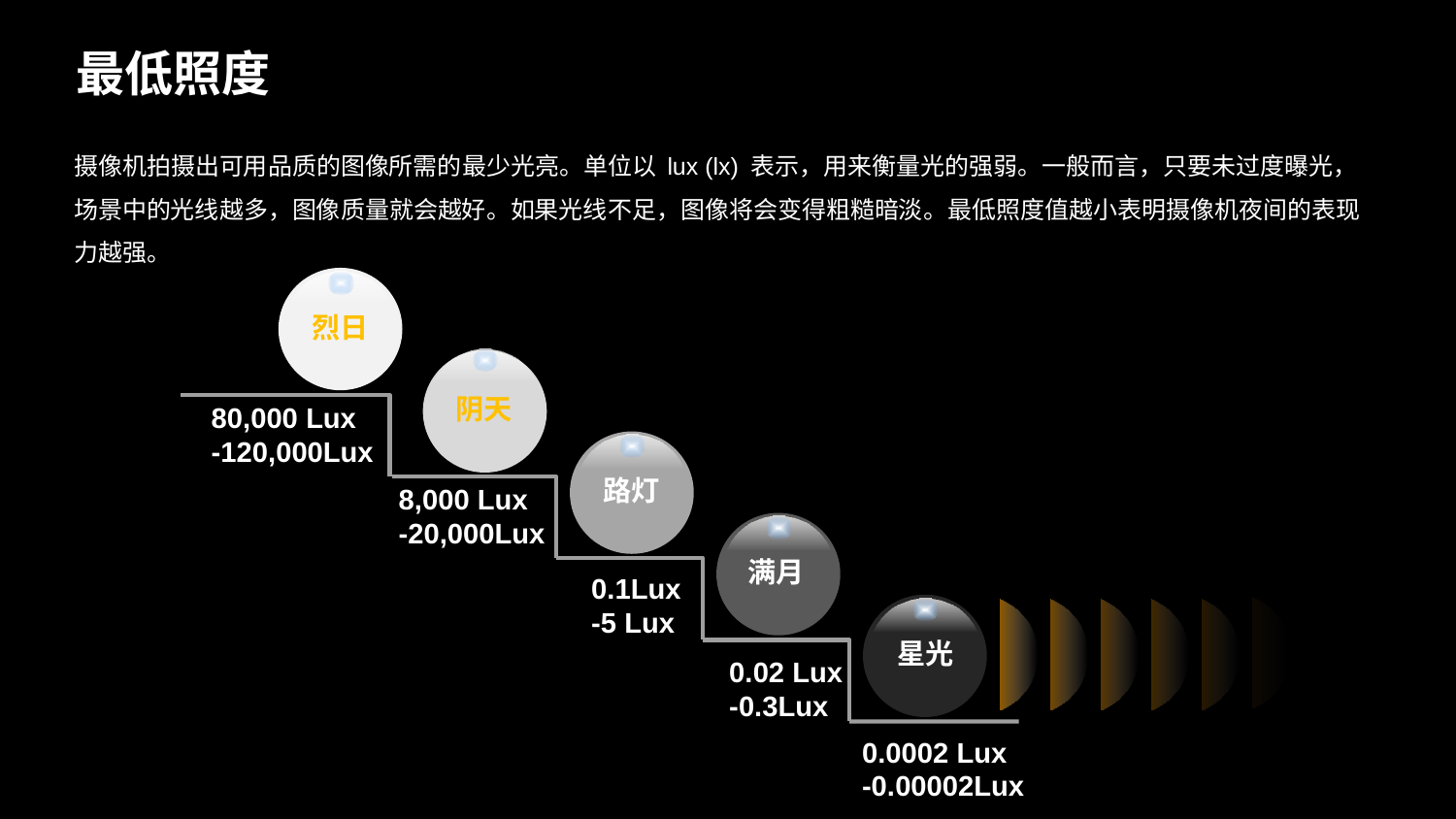

# 最低照度
摄像机拍摄出可用品质的图像所需的最少光亮。单位以 lux (lx) 表示，用来衡量光的强弱。一般而言，只要未过度曝光，场景中的光线越多，图像质量就会越好。如果光线不足，图像将会变得粗糙暗淡。最低照度值越小表明摄像机夜间的表现力越强。

烈日

阴天
80,000 Lux
-120,000Lux

路灯
8,000 Lux
-20,000Lux

满月

0.1Lux
-5 Lux

星光

0.02 Lux
-0.3Lux

0.0002 Lux
-0.00002Lux